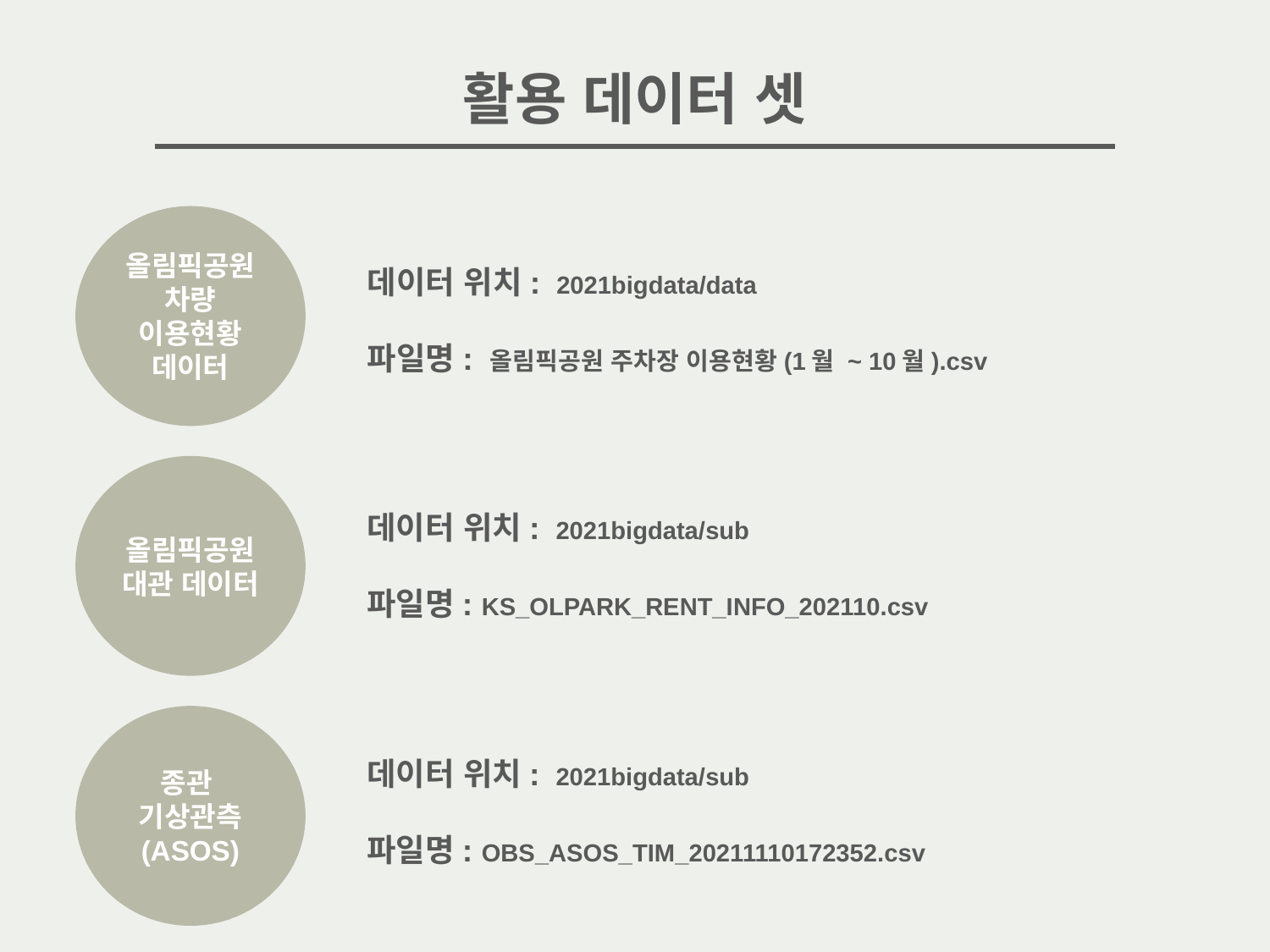

활용 데이터 셋
올림픽공원 차량 이용현황 데이터
데이터 위치:  2021bigdata/data

파일명: 올림픽공원 주차장 이용현황(1월 ~ 10월).csv
올림픽공원 대관 데이터
데이터 위치:  2021bigdata/sub

파일명: KS_OLPARK_RENT_INFO_202110.csv
종관
기상관측 (ASOS)
데이터 위치:  2021bigdata/sub

파일명: OBS_ASOS_TIM_20211110172352.csv